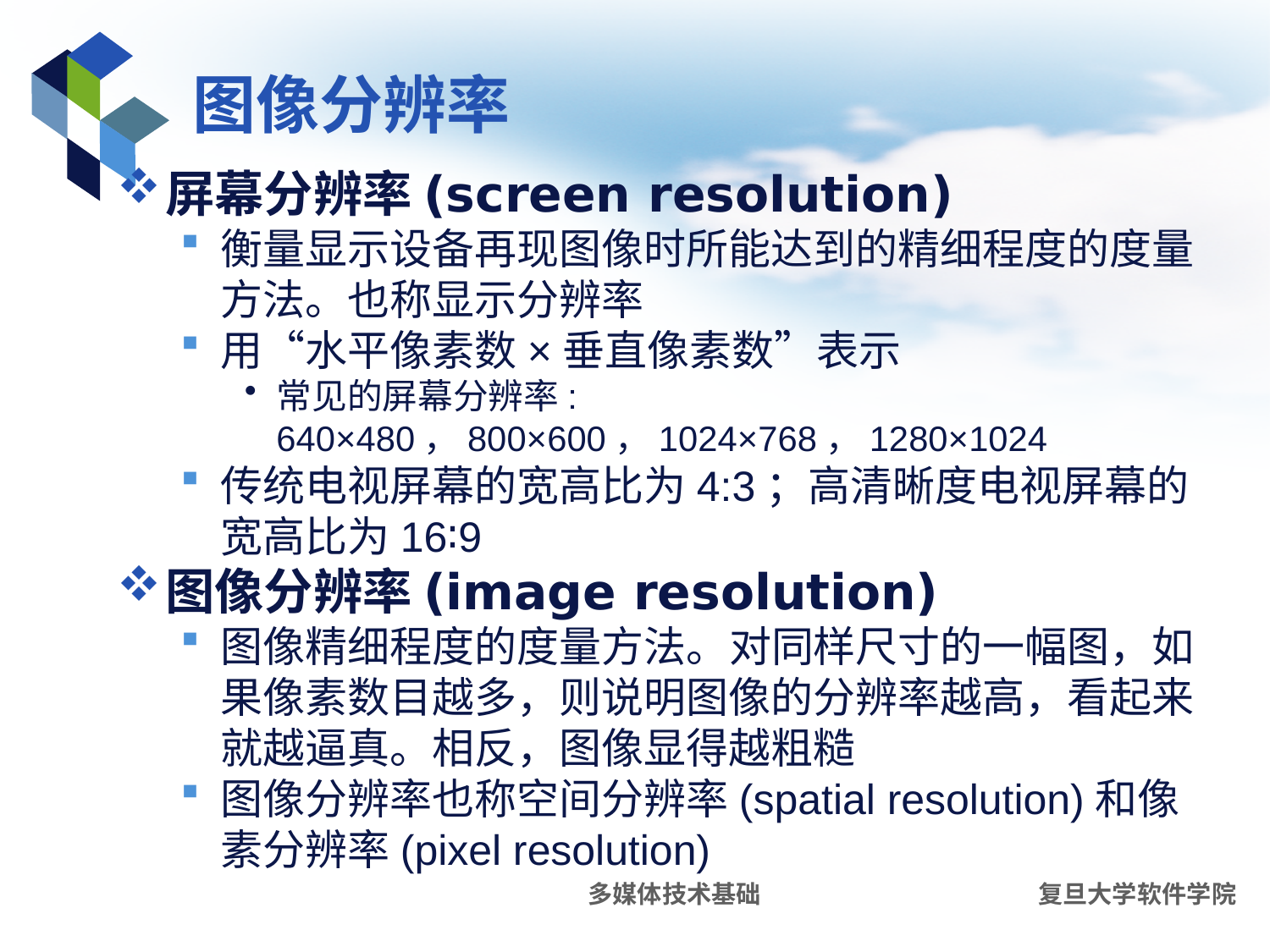

# 图像分辨率
屏幕分辨率(screen resolution)
衡量显示设备再现图像时所能达到的精细程度的度量方法。也称显示分辨率
用“水平像素数×垂直像素数”表示
常见的屏幕分辨率: 640×480，800×600，1024×768，1280×1024
传统电视屏幕的宽高比为4:3；高清晰度电视屏幕的宽高比为16∶9
图像分辨率(image resolution)
图像精细程度的度量方法。对同样尺寸的一幅图，如果像素数目越多，则说明图像的分辨率越高，看起来就越逼真。相反，图像显得越粗糙
图像分辨率也称空间分辨率(spatial resolution)和像素分辨率(pixel resolution)

多媒体技术基础